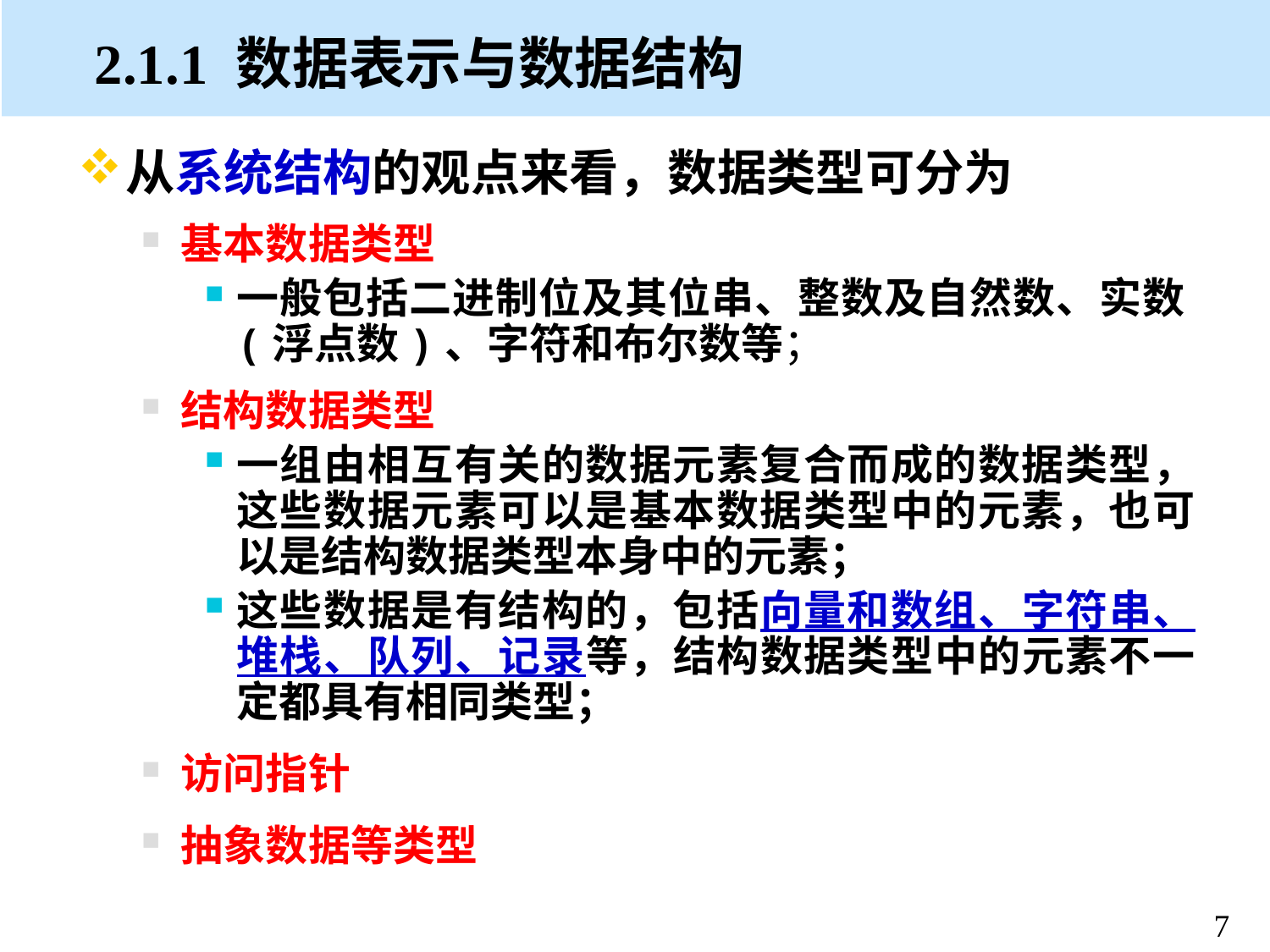

# 2.1.1 数据表示与数据结构
从系统结构的观点来看，数据类型可分为
基本数据类型
一般包括二进制位及其位串、整数及自然数、实数(浮点数)、字符和布尔数等；
结构数据类型
一组由相互有关的数据元素复合而成的数据类型，这些数据元素可以是基本数据类型中的元素，也可以是结构数据类型本身中的元素；
这些数据是有结构的，包括向量和数组、字符串、堆栈、队列、记录等，结构数据类型中的元素不一定都具有相同类型；
访问指针
抽象数据等类型